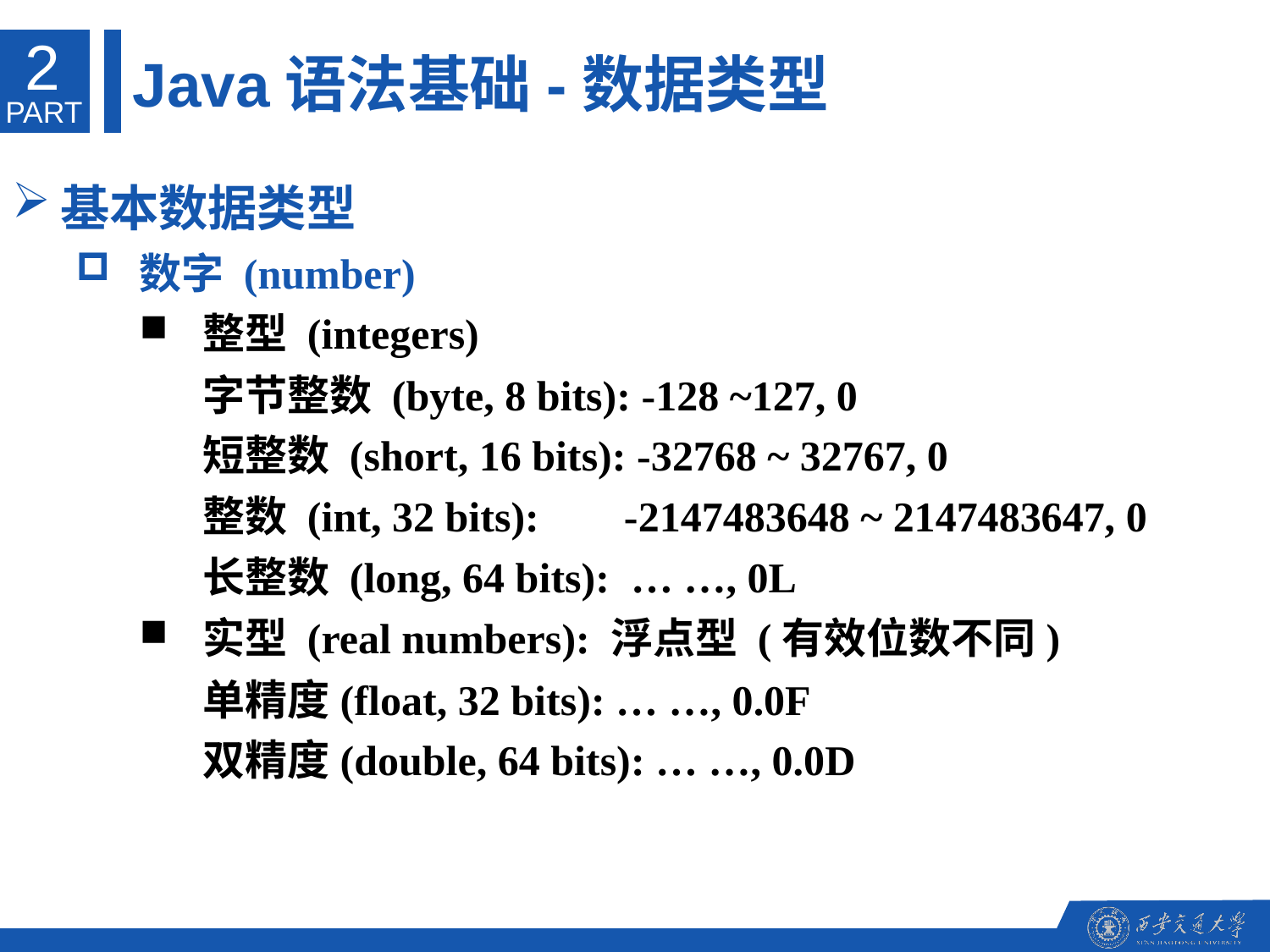

2
Java语法基础-数据类型
PART
基本数据类型
数字 (number)
整型 (integers)
字节整数 (byte, 8 bits): -128 ~127, 0
短整数 (short, 16 bits): -32768 ~ 32767, 0
整数 (int, 32 bits):        -2147483648 ~ 2147483647, 0
长整数 (long, 64 bits):  … …, 0L
实型 (real numbers): 浮点型 (有效位数不同)
单精度(float, 32 bits): … …, 0.0F
双精度(double, 64 bits): … …, 0.0D